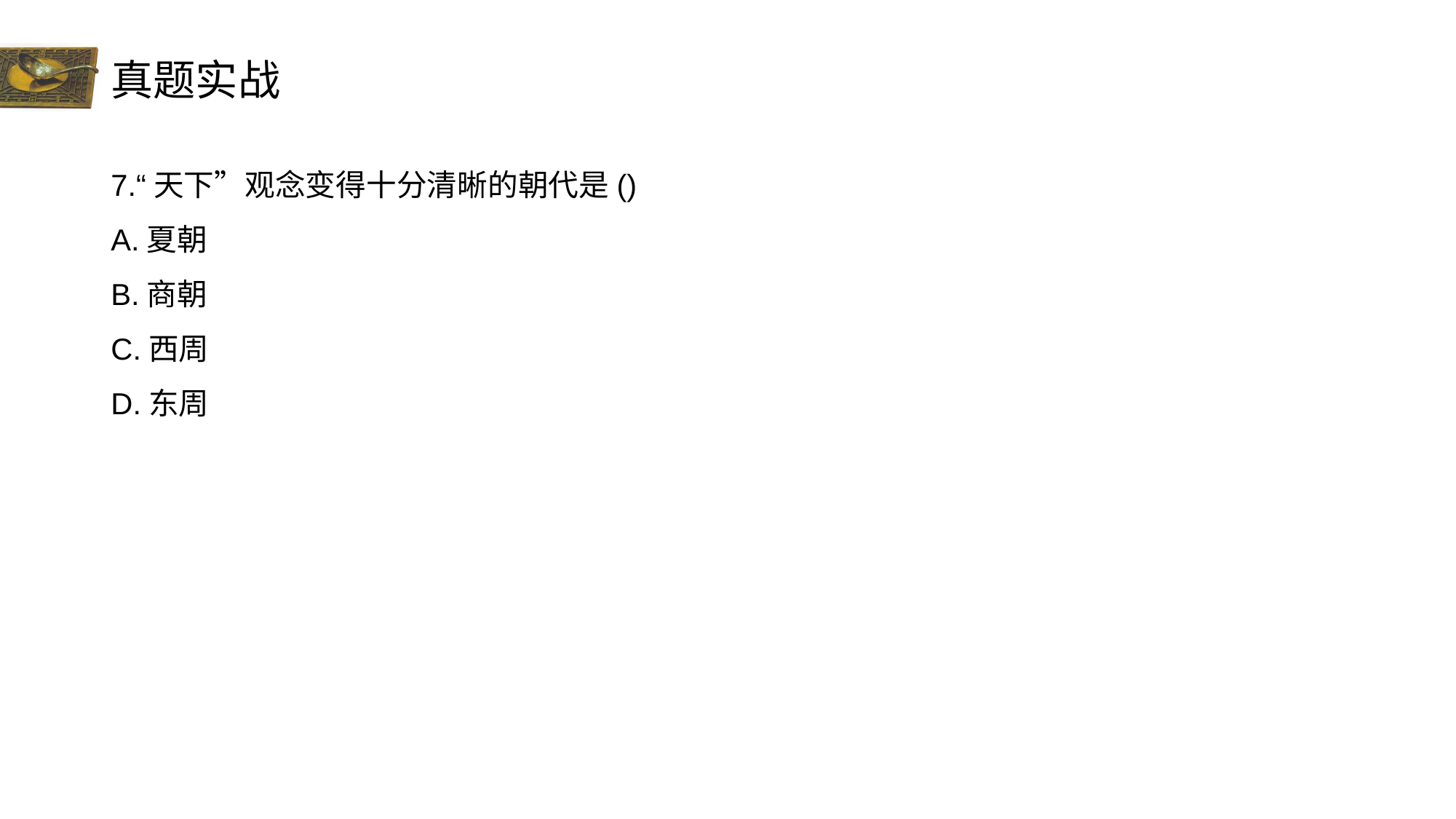

# 真题实战
7.“天下”观念变得十分清晰的朝代是()
A.夏朝
B.商朝
C.西周
D.东周

42